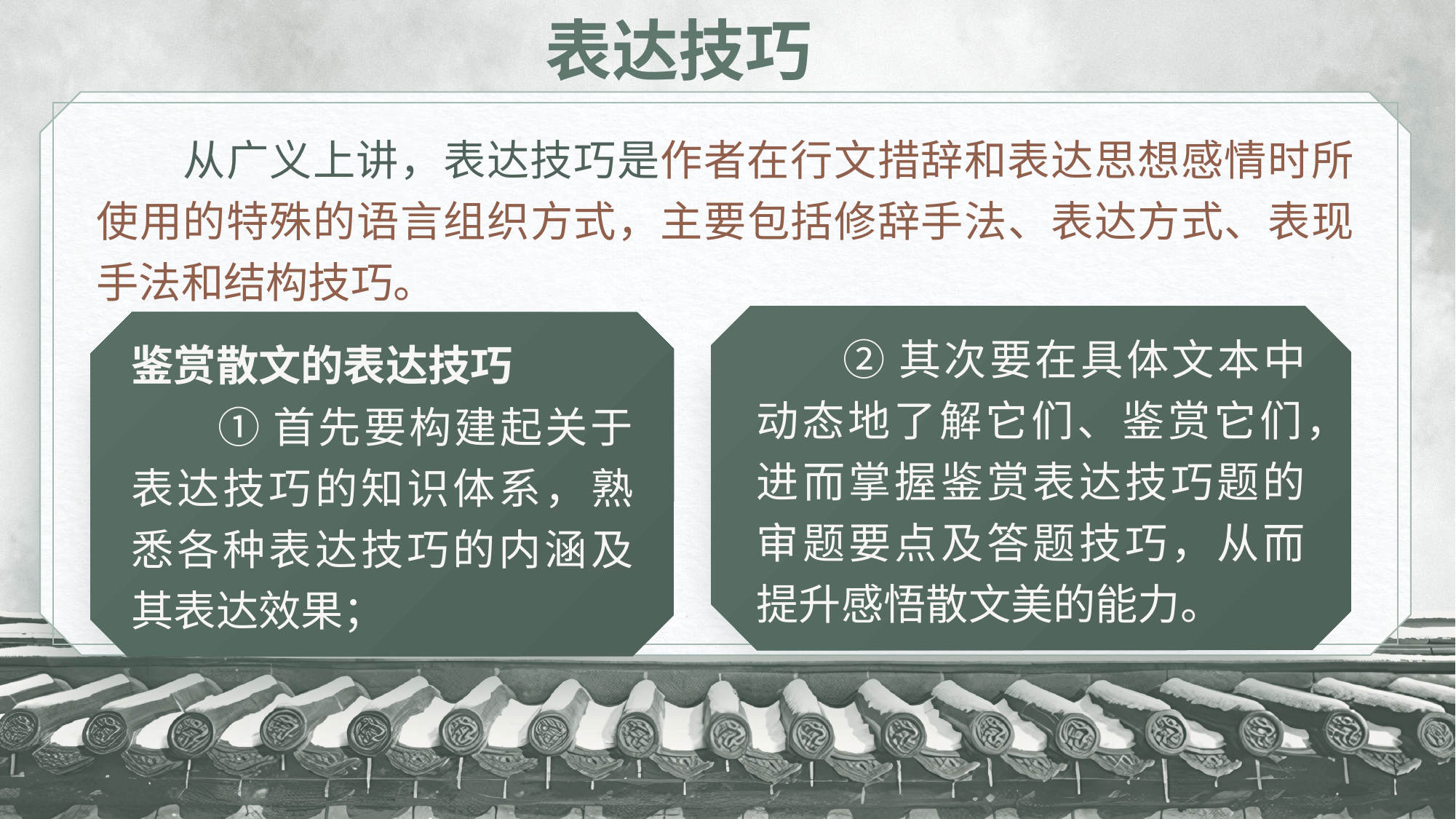

表达技巧

从广义上讲，表达技巧是作者在行文措辞和表达思想感情时所使用的特殊的语言组织方式，主要包括修辞手法、表达方式、表现手法和结构技巧。

②其次要在具体文本中动态地了解它们、鉴赏它们，进而掌握鉴赏表达技巧题的审题要点及答题技巧，从而提升感悟散文美的能力。

鉴赏散文的表达技巧
①首先要构建起关于表达技巧的知识体系，熟悉各种表达技巧的内涵及其表达效果；